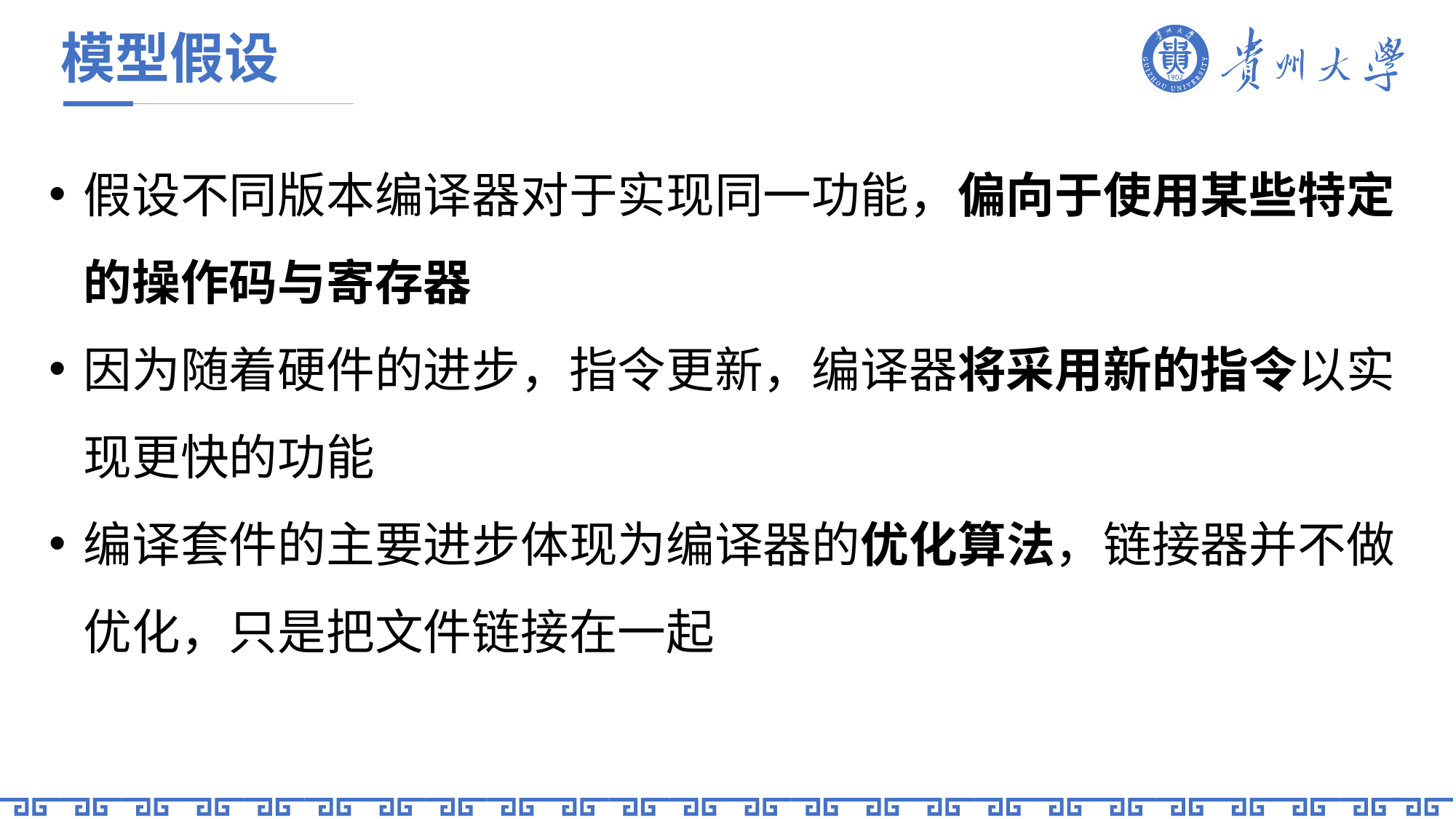

模型假设
假设不同版本编译器对于实现同一功能，偏向于使用某些特定的操作码与寄存器
因为随着硬件的进步，指令更新，编译器将采用新的指令以实现更快的功能
编译套件的主要进步体现为编译器的优化算法，链接器并不做优化，只是把文件链接在一起
6